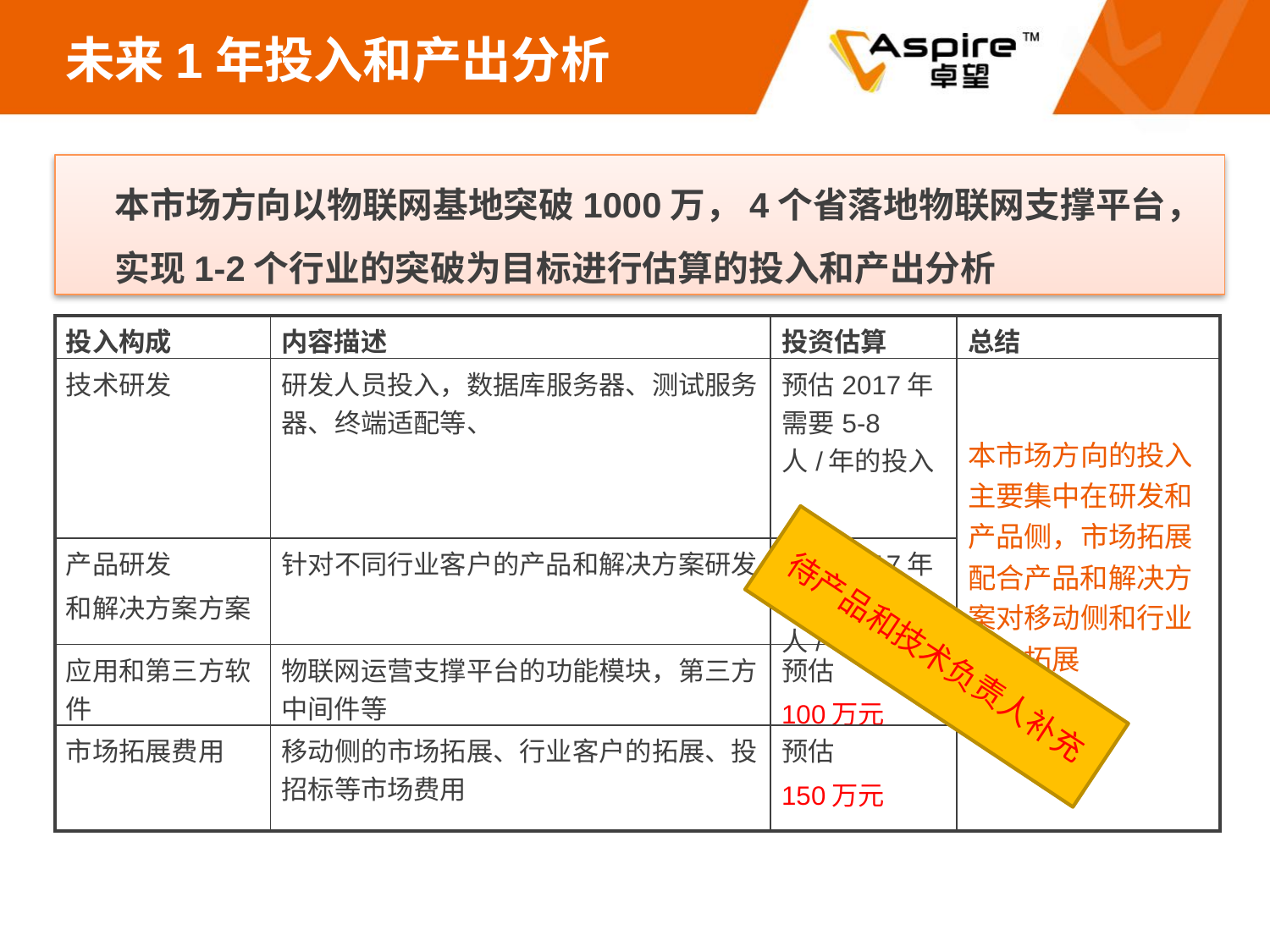

# 未来1年投入和产出分析
	本市场方向以物联网基地突破1000万，4个省落地物联网支撑平台，实现1-2个行业的突破为目标进行估算的投入和产出分析
| 投入构成 | 内容描述 | 投资估算 | 总结 |
| --- | --- | --- | --- |
| 技术研发 | 研发人员投入，数据库服务器、测试服务器、终端适配等、 | 预估2017年需要5-8人/年的投入 | 本市场方向的投入主要集中在研发和产品侧，市场拓展配合产品和解决方案对移动侧和行业客户拓展 |
| 产品研发 和解决方案方案 | 针对不同行业客户的产品和解决方案研发 | 预估2017年需要3-5人/年的投入 |  |
| 应用和第三方软件 | 物联网运营支撑平台的功能模块，第三方中间件等 | 预估 100万元 |  |
| 市场拓展费用 | 移动侧的市场拓展、行业客户的拓展、投招标等市场费用 | 预估 150万元 |  |
待产品和技术负责人补充